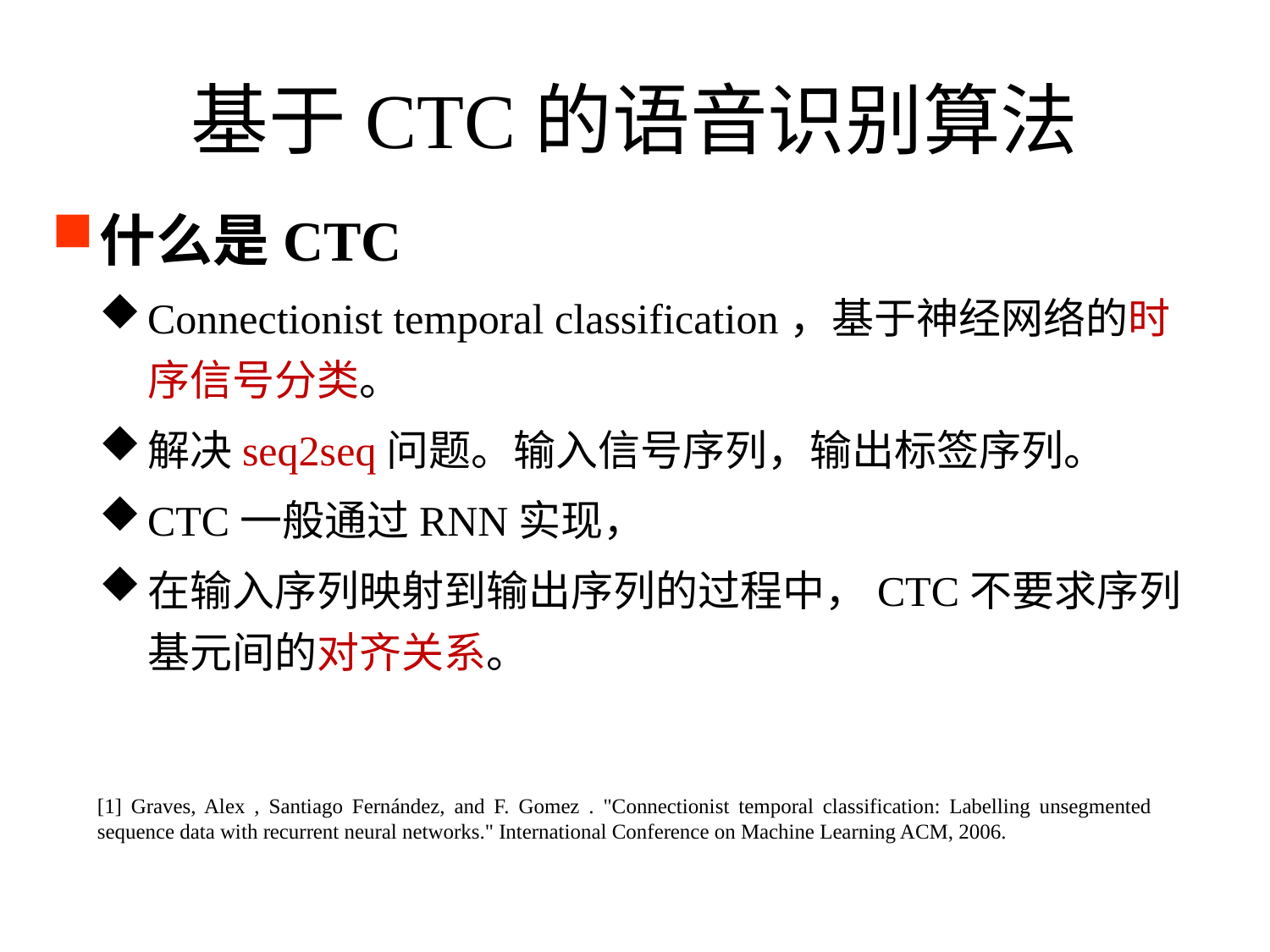

# 基于CTC的语音识别算法
什么是CTC
Connectionist temporal classification，基于神经网络的时序信号分类。
解决seq2seq问题。输入信号序列，输出标签序列。
CTC一般通过RNN实现，
在输入序列映射到输出序列的过程中，CTC不要求序列基元间的对齐关系。
[1] Graves, Alex , Santiago Fernández, and F. Gomez . "Connectionist temporal classification: Labelling unsegmented sequence data with recurrent neural networks." International Conference on Machine Learning ACM, 2006.